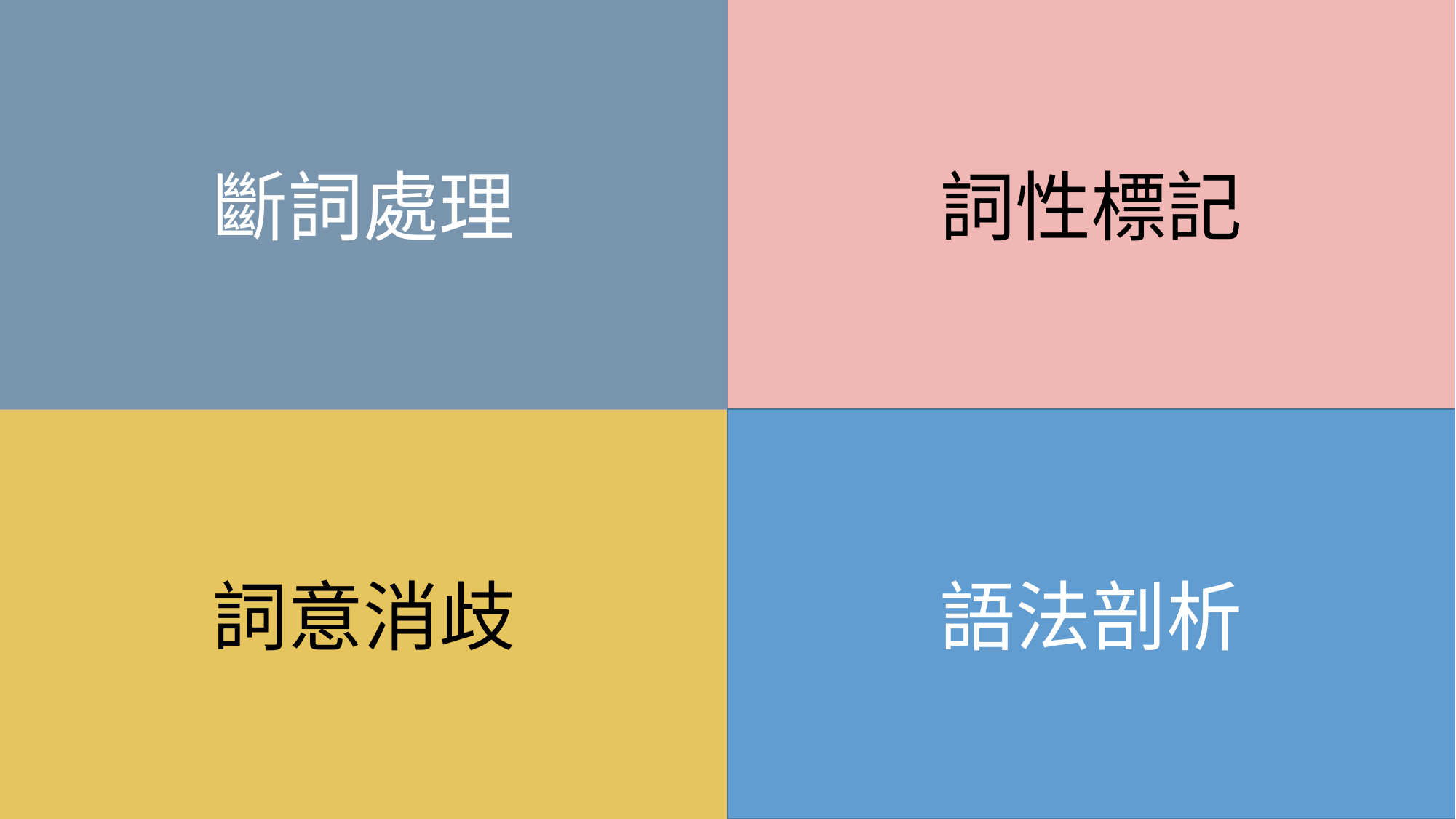

斷詞處理
詞性標記
斷詞處理
詞性標記
語法剖析
詞意消歧
語法剖析